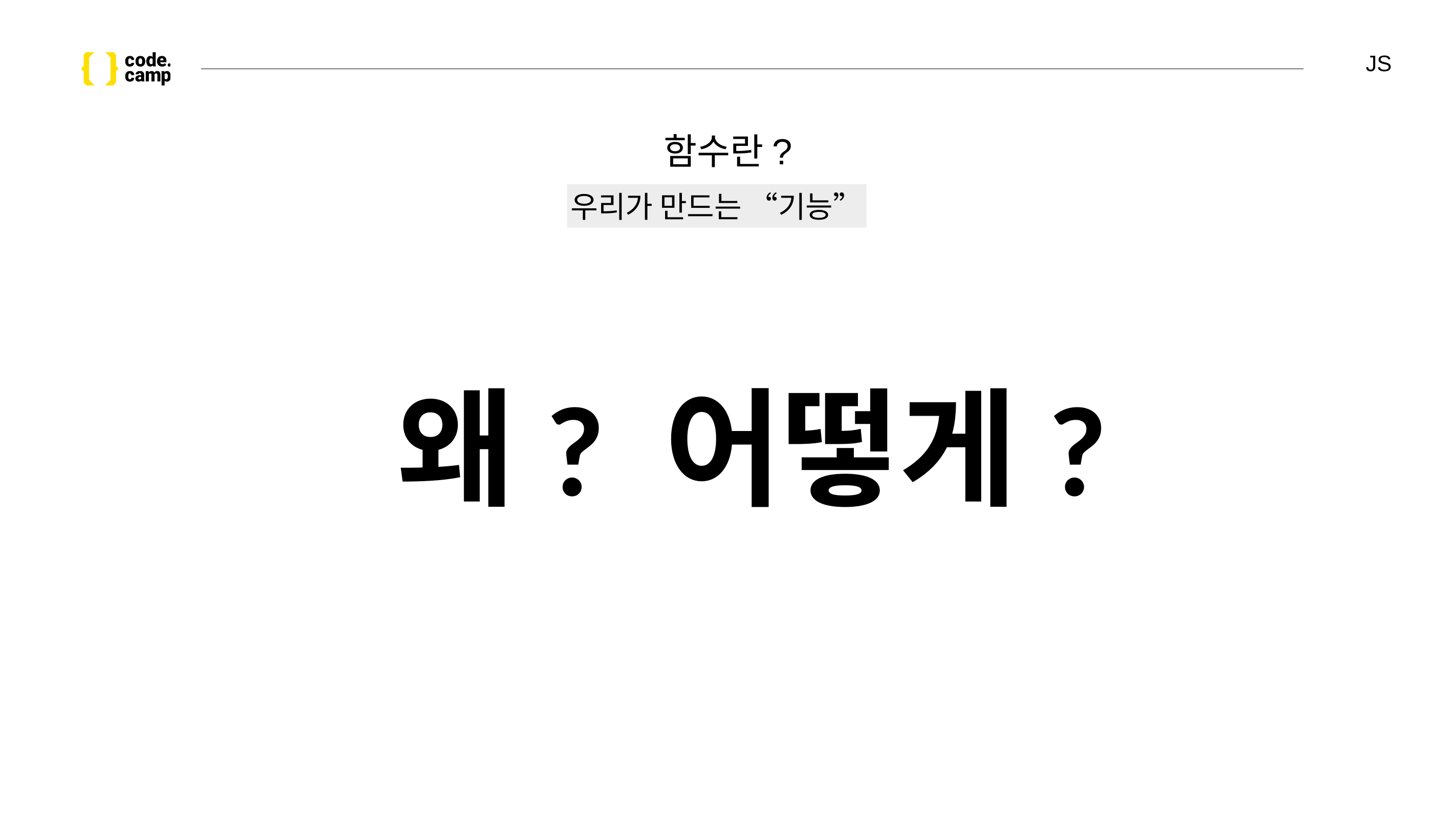

# JS

함수란?
우리가 만드는 “기능”
왜? 어떻게?